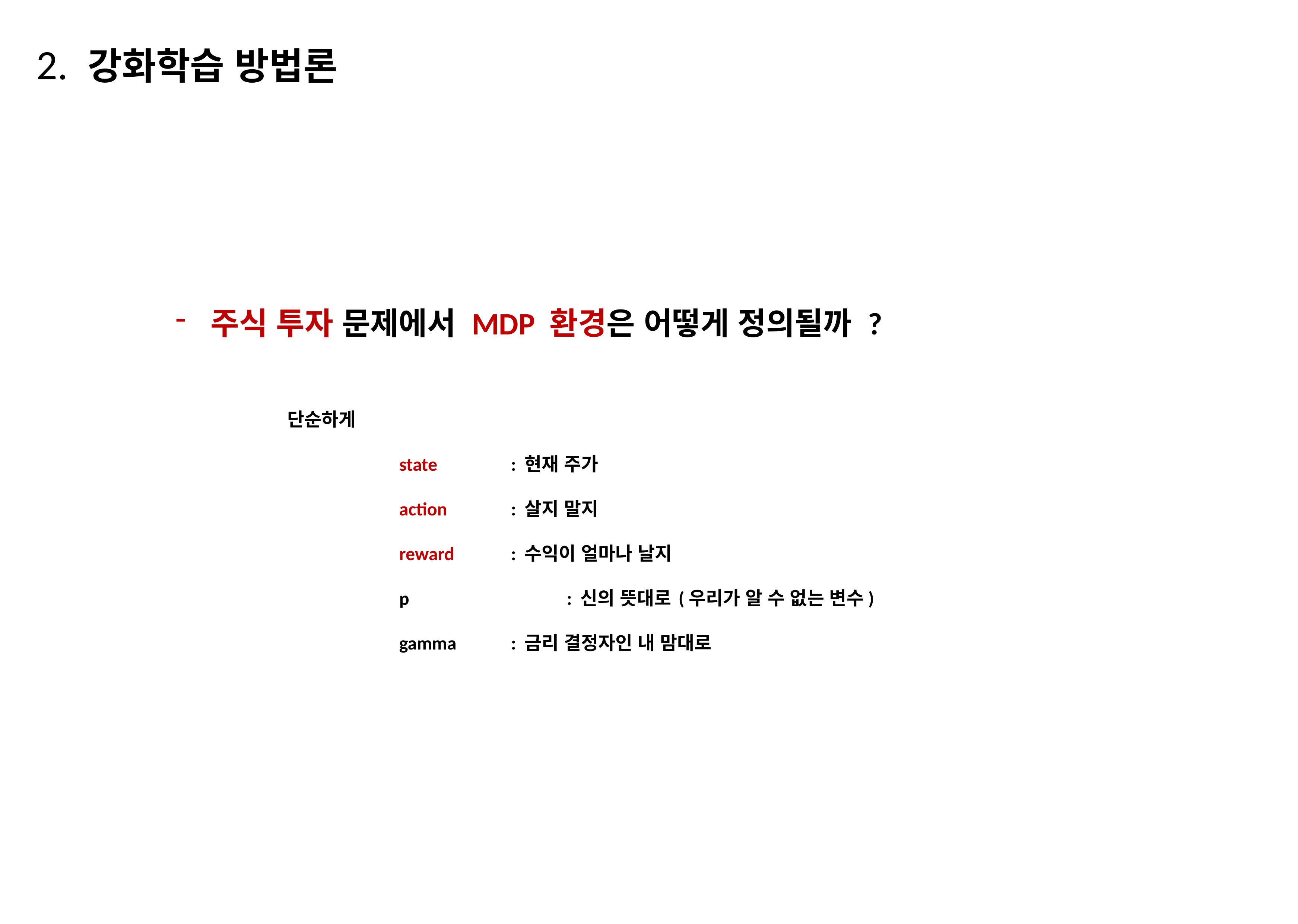

2. 강화학습 방법론
주식 투자 문제에서 MDP 환경은 어떻게 정의될까 ?

		단순하게

				state		: 현재 주가

				action		: 살지 말지

				reward		: 수익이 얼마나 날지

				p			: 신의 뜻대로 	(우리가 알 수 없는 변수)

				gamma	: 금리 결정자인 내 맘대로